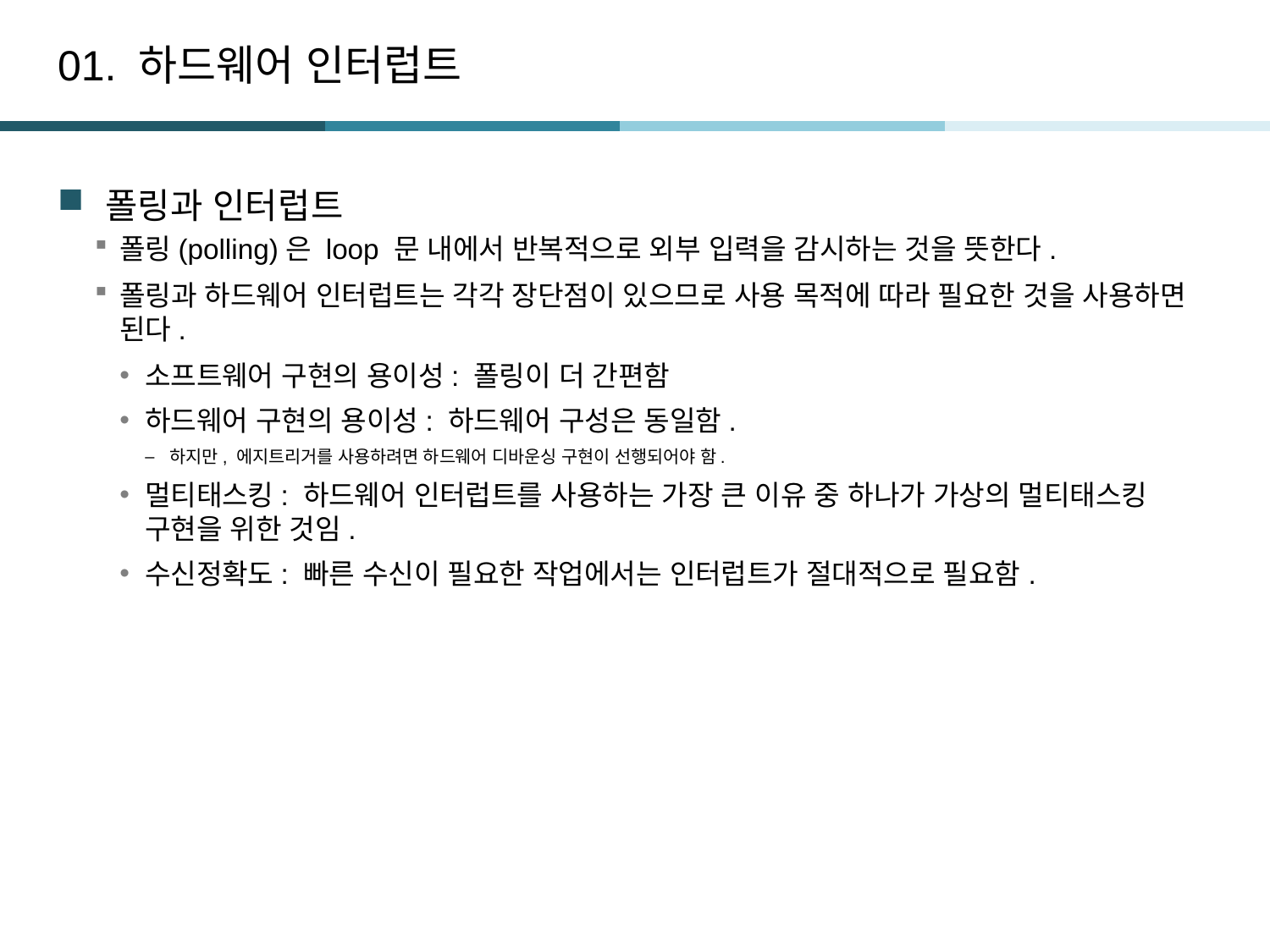

# 01. 하드웨어 인터럽트
폴링과 인터럽트
폴링(polling)은 loop 문 내에서 반복적으로 외부 입력을 감시하는 것을 뜻한다.
폴링과 하드웨어 인터럽트는 각각 장단점이 있으므로 사용 목적에 따라 필요한 것을 사용하면 된다.
소프트웨어 구현의 용이성: 폴링이 더 간편함
하드웨어 구현의 용이성: 하드웨어 구성은 동일함.
하지만, 에지트리거를 사용하려면 하드웨어 디바운싱 구현이 선행되어야 함.
멀티태스킹: 하드웨어 인터럽트를 사용하는 가장 큰 이유 중 하나가 가상의 멀티태스킹 구현을 위한 것임.
수신정확도: 빠른 수신이 필요한 작업에서는 인터럽트가 절대적으로 필요함.